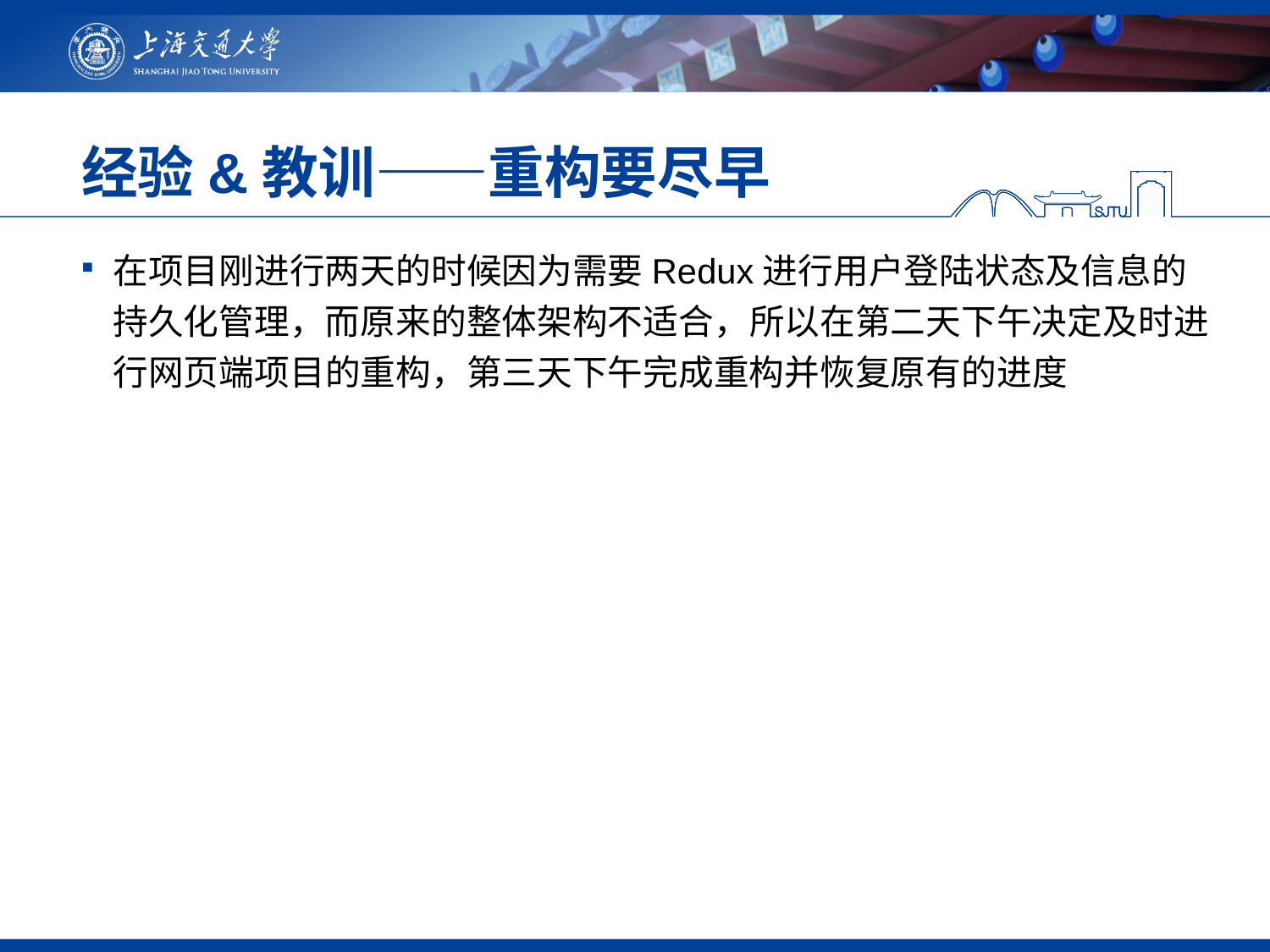

# 经验&教训——重构要尽早
在项目刚进行两天的时候因为需要Redux进行用户登陆状态及信息的持久化管理，而原来的整体架构不适合，所以在第二天下午决定及时进行网页端项目的重构，第三天下午完成重构并恢复原有的进度